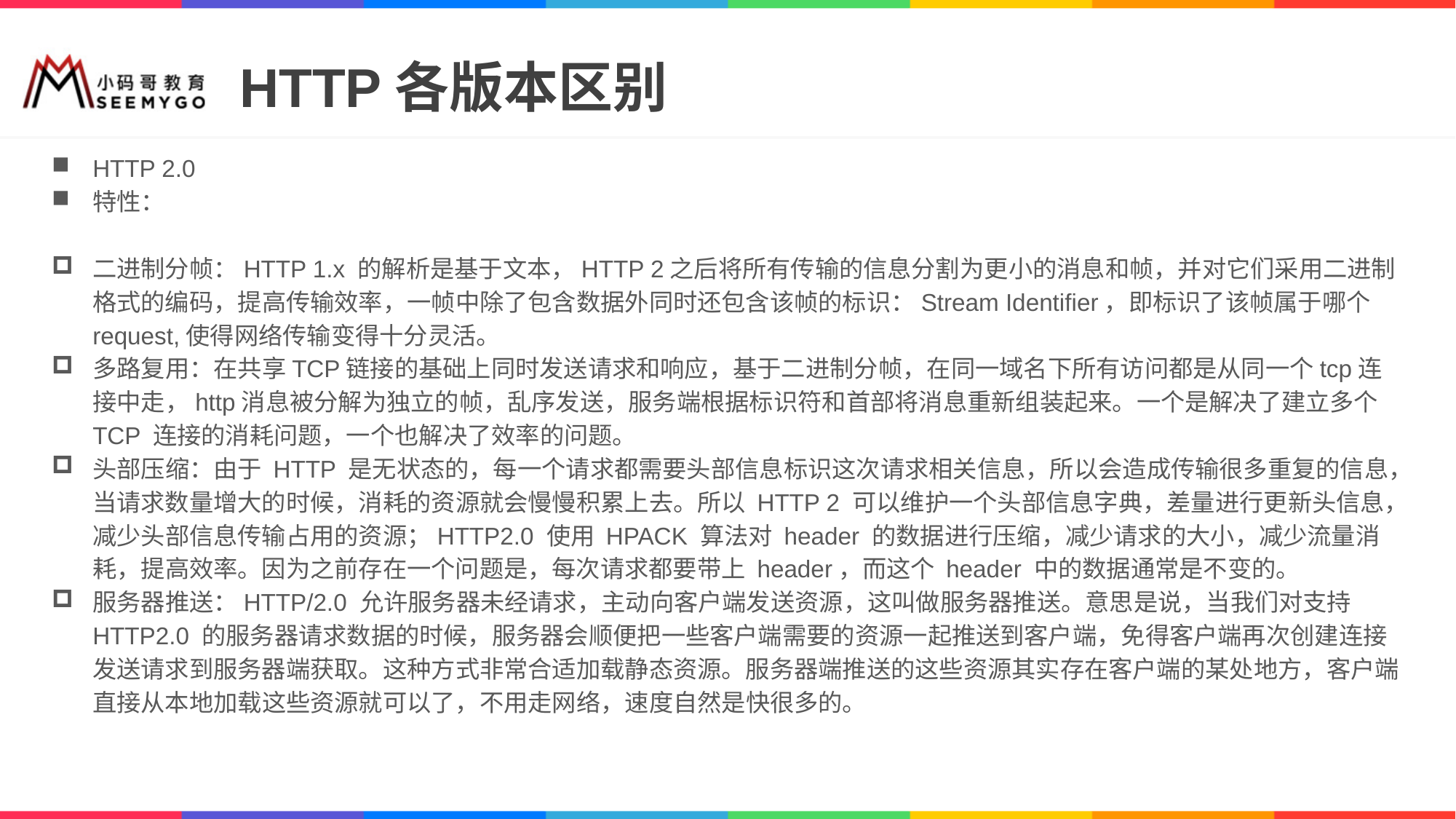

# HTTP各版本区别
HTTP 2.0
特性：

二进制分帧：HTTP 1.x 的解析是基于文本，HTTP 2之后将所有传输的信息分割为更小的消息和帧，并对它们采用二进制格式的编码，提高传输效率，一帧中除了包含数据外同时还包含该帧的标识：Stream Identifier，即标识了该帧属于哪个request,使得网络传输变得十分灵活。
多路复用：在共享TCP链接的基础上同时发送请求和响应，基于二进制分帧，在同一域名下所有访问都是从同一个tcp连接中走，http消息被分解为独立的帧，乱序发送，服务端根据标识符和首部将消息重新组装起来。一个是解决了建立多个 TCP 连接的消耗问题，一个也解决了效率的问题。
头部压缩：由于 HTTP 是无状态的，每一个请求都需要头部信息标识这次请求相关信息，所以会造成传输很多重复的信息，当请求数量增大的时候，消耗的资源就会慢慢积累上去。所以 HTTP 2 可以维护一个头部信息字典，差量进行更新头信息，减少头部信息传输占用的资源；HTTP2.0 使用 HPACK 算法对 header 的数据进行压缩，减少请求的大小，减少流量消耗，提高效率。因为之前存在一个问题是，每次请求都要带上 header，而这个 header 中的数据通常是不变的。
服务器推送：HTTP/2.0 允许服务器未经请求，主动向客户端发送资源，这叫做服务器推送。意思是说，当我们对支持 HTTP2.0 的服务器请求数据的时候，服务器会顺便把一些客户端需要的资源一起推送到客户端，免得客户端再次创建连接发送请求到服务器端获取。这种方式非常合适加载静态资源。服务器端推送的这些资源其实存在客户端的某处地方，客户端直接从本地加载这些资源就可以了，不用走网络，速度自然是快很多的。